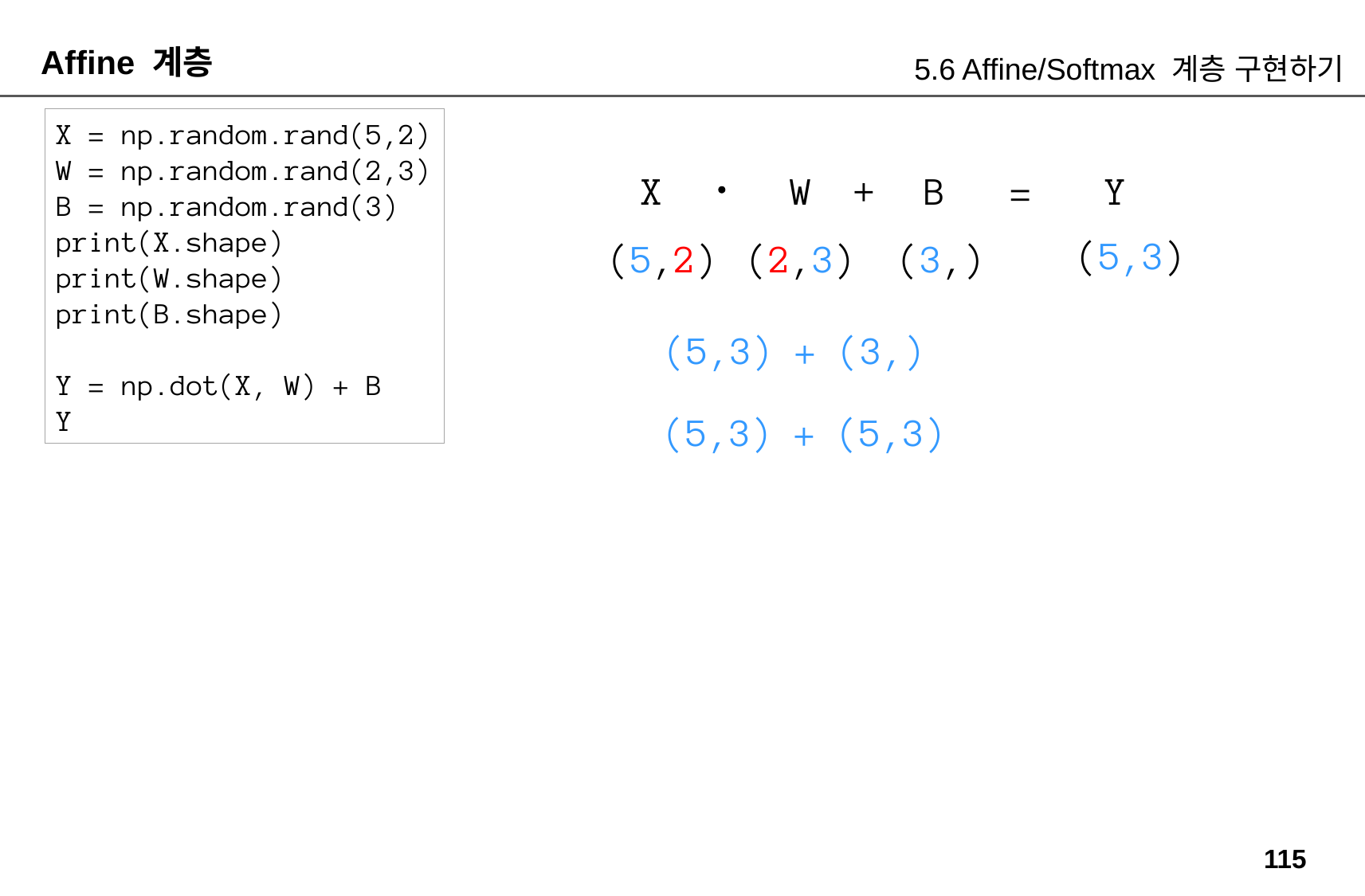

Affine 계층
5.6 Affine/Softmax 계층 구현하기
X = np.random.rand(5,2)
W = np.random.rand(2,3)
B = np.random.rand(3)
print(X.shape)
print(W.shape)
print(B.shape)

Y = np.dot(X, W) + B
Y
+
W
B
=
Y
X

(5,3)
(5,2)
(2,3)
(3,)
(5,3) + (3,)
(5,3) + (5,3)